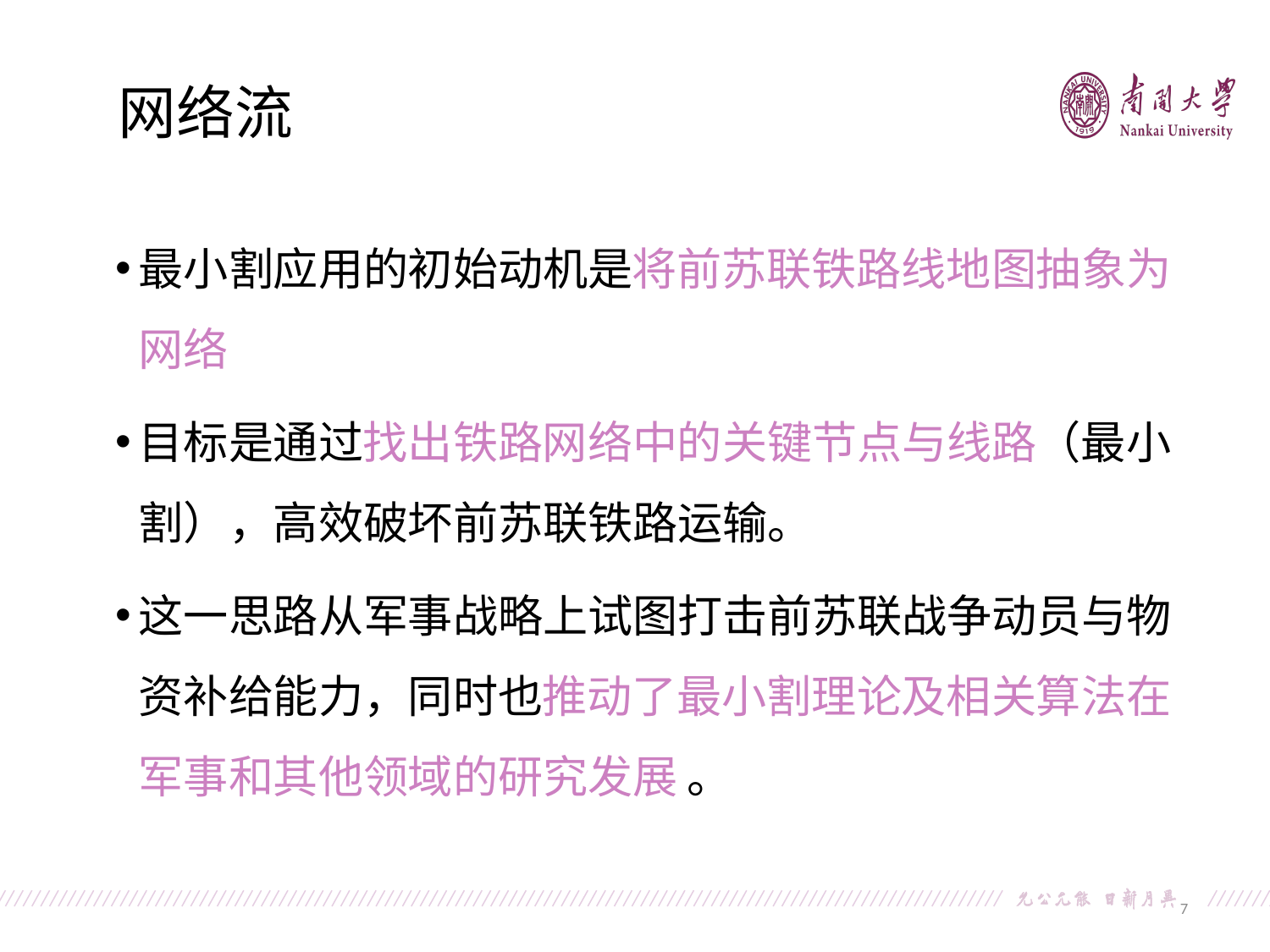

网络流
最小割应用的初始动机是将前苏联铁路线地图抽象为网络
目标是通过找出铁路网络中的关键节点与线路（最小割），高效破坏前苏联铁路运输。
这一思路从军事战略上试图打击前苏联战争动员与物资补给能力，同时也推动了最小割理论及相关算法在军事和其他领域的研究发展 。
7